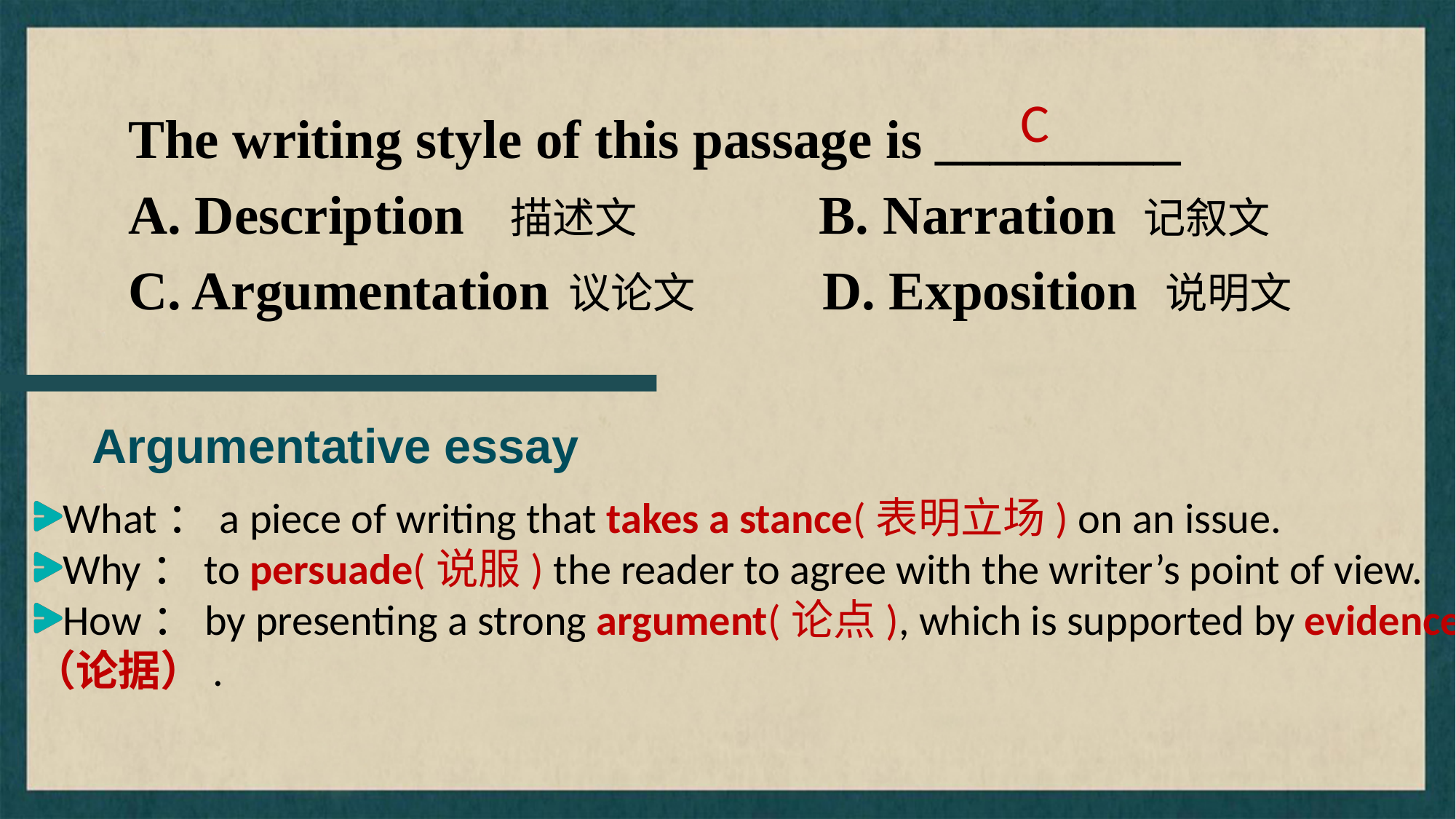

C
The writing style of this passage is _________
A. Description                          B. Narration
C. Argumentation                    D. Exposition
描述文
记叙文
议论文
说明文

Argumentative essay
What：a piece of writing that takes a stance(表明立场) on an issue.
Why：to persuade(说服) the reader to agree with the writer’s point of view.
How：by presenting a strong argument(论点), which is supported by evidence
（论据）.